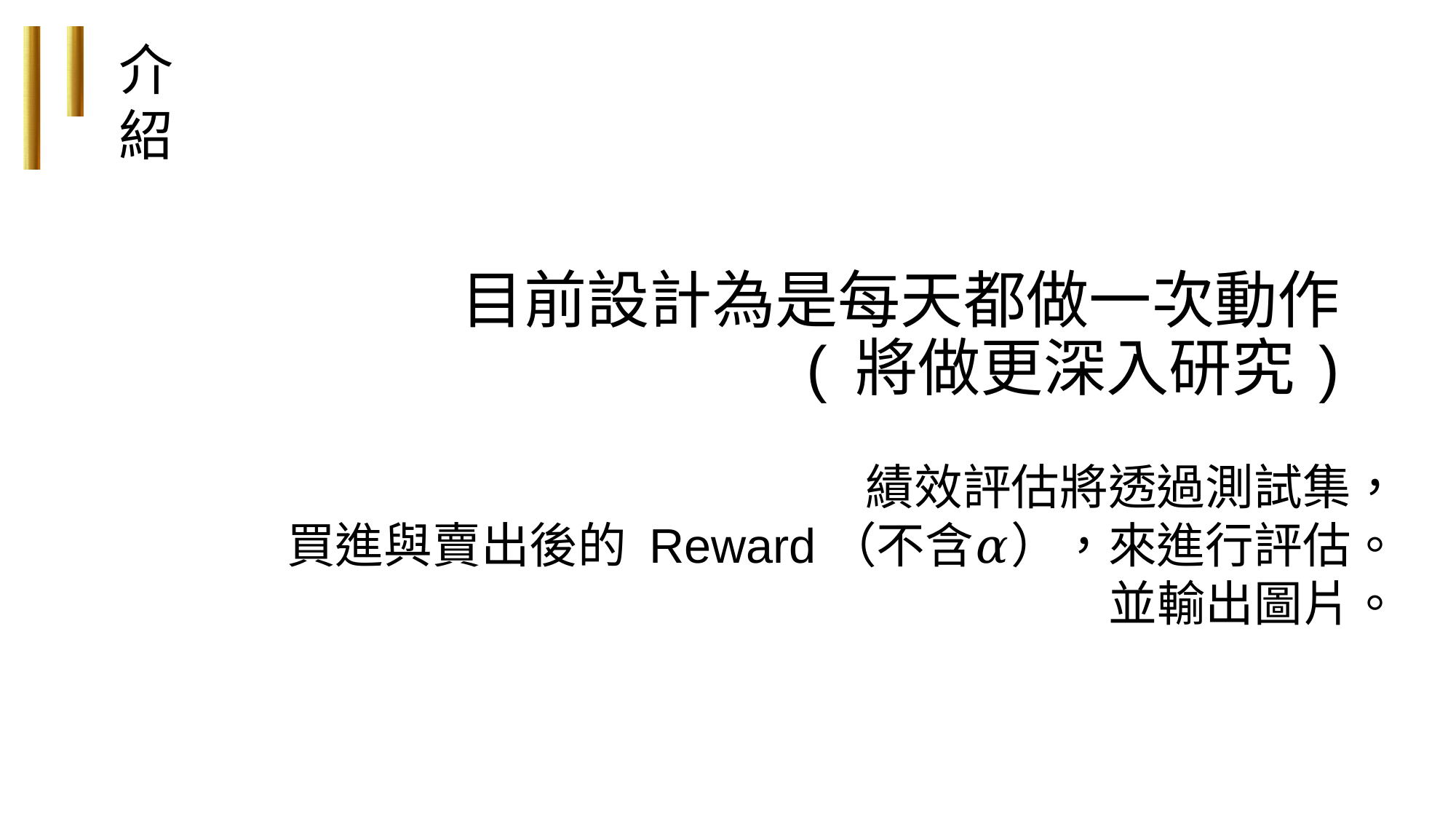

介紹

# 目前設計為是每天都做一次動作 ( 將做更深入研究 )
績效評估將透過測試集，
買進與賣出後的 Reward（不含𝛼），來進行評估。
並輸出圖片。